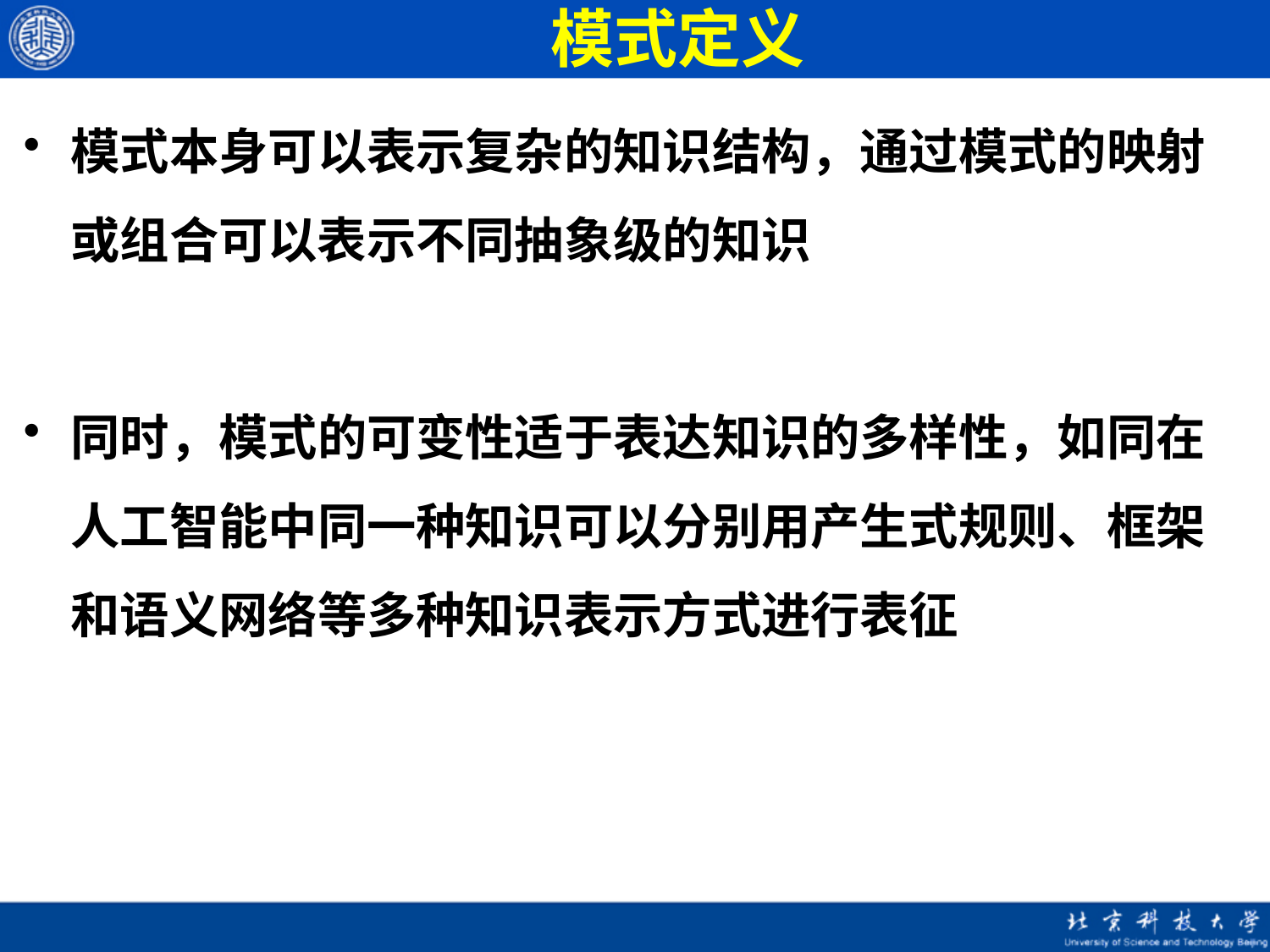

# 模式定义
模式本身可以表示复杂的知识结构，通过模式的映射或组合可以表示不同抽象级的知识

同时，模式的可变性适于表达知识的多样性，如同在人工智能中同一种知识可以分别用产生式规则、框架和语义网络等多种知识表示方式进行表征